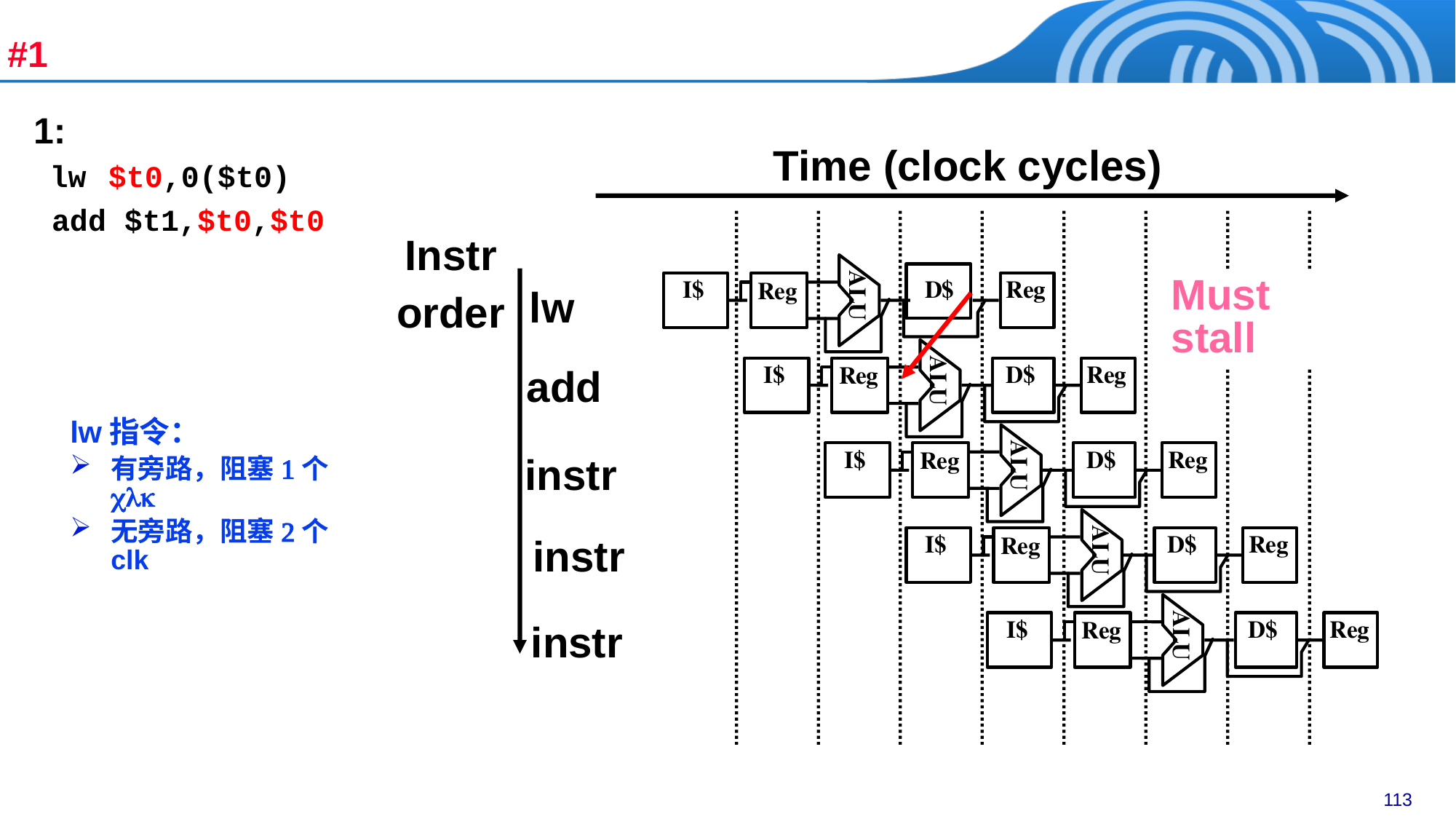

#1
1:
 lw	$t0,0($t0)
 add $t1,$t0,$t0
Time (clock cycles)

Instr
order

ALU

  I$

  D$
Reg
Reg

lw

ALU

  I$

  D$
Reg
Reg

add

ALU

  I$

  D$
Reg
Reg

instr

ALU

  I$
  D$
Reg
Reg
instr

ALU

  I$

  D$
Reg
Reg

instr
Must stall

lw指令：
有旁路，阻塞1个clk
无旁路，阻塞2个clk